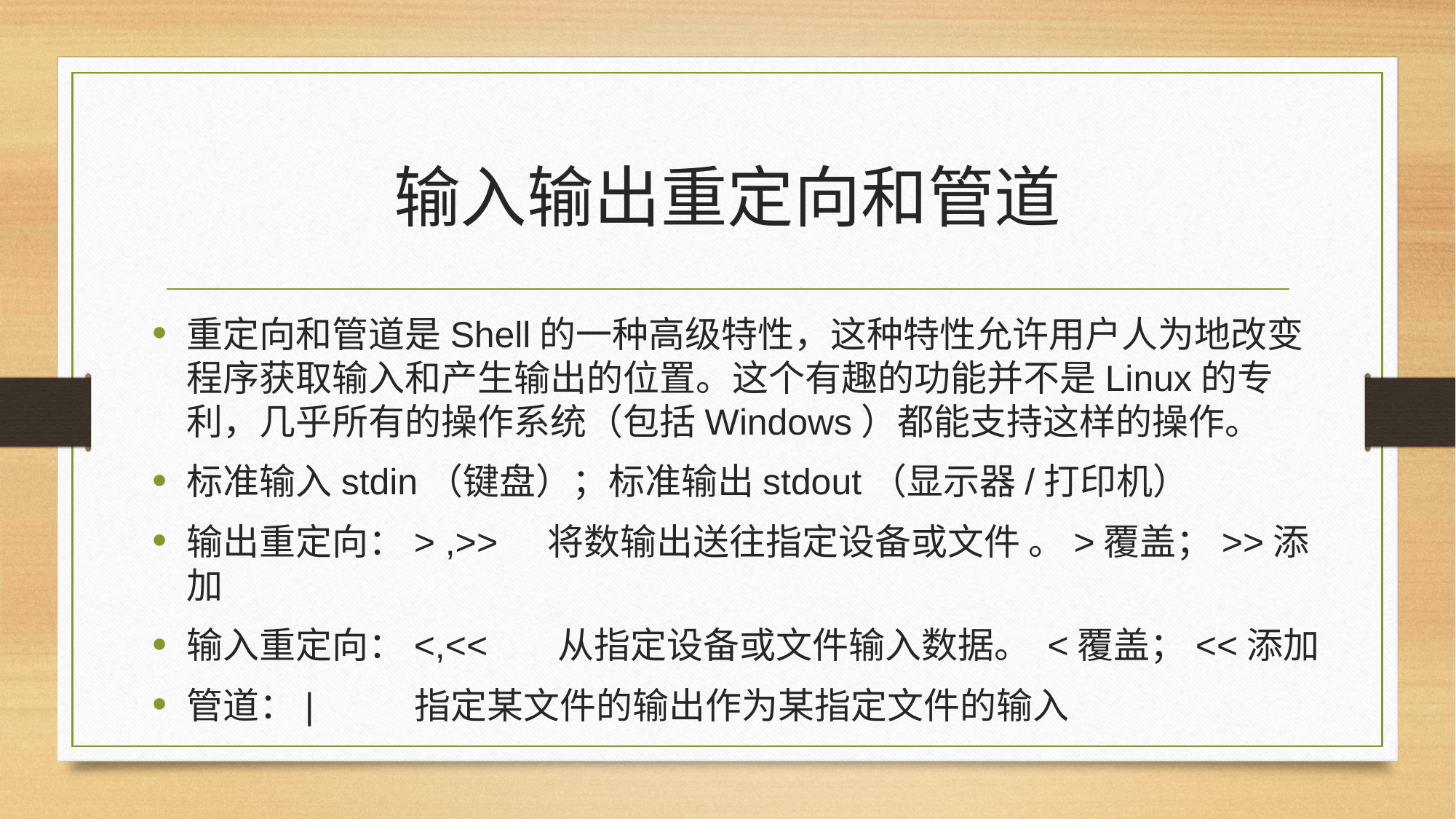

# 输入输出重定向和管道
重定向和管道是Shell的一种高级特性，这种特性允许用户人为地改变程序获取输入和产生输出的位置。这个有趣的功能并不是Linux的专利，几乎所有的操作系统（包括Windows）都能支持这样的操作。
标准输入stdin（键盘）；标准输出stdout（显示器/打印机）
输出重定向：> ,>>    将数输出送往指定设备或文件 。>覆盖；>>添加
输入重定向：<,<<      从指定设备或文件输入数据。 <覆盖；<<添加
管道：|         指定某文件的输出作为某指定文件的输入